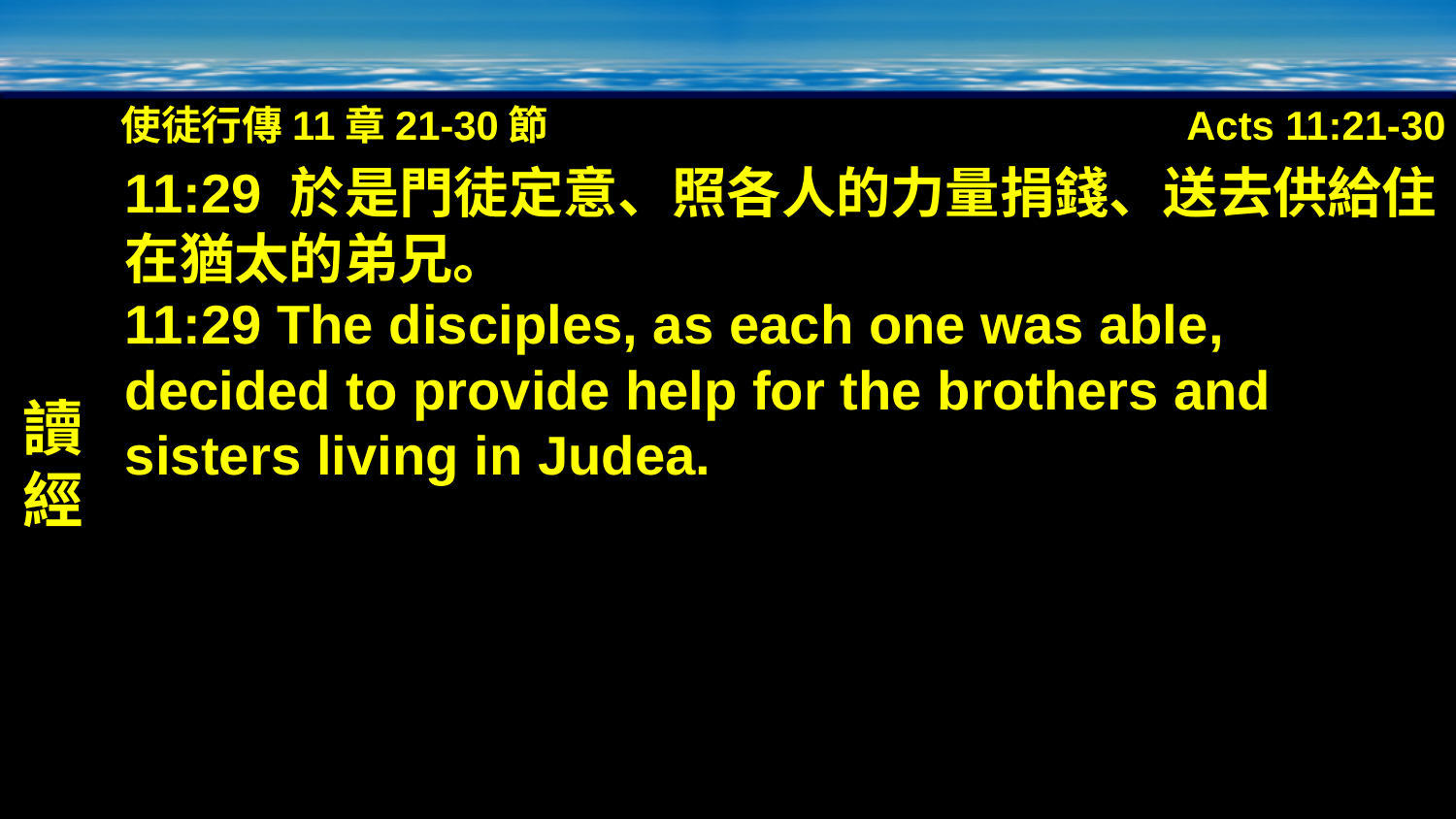

使徒行傳11章21-30節
Acts 11:21-30
讀經
11:29 於是門徒定意、照各人的力量捐錢、送去供給住在猶太的弟兄。
11:29 The disciples, as each one was able, decided to provide help for the brothers and sisters living in Judea.